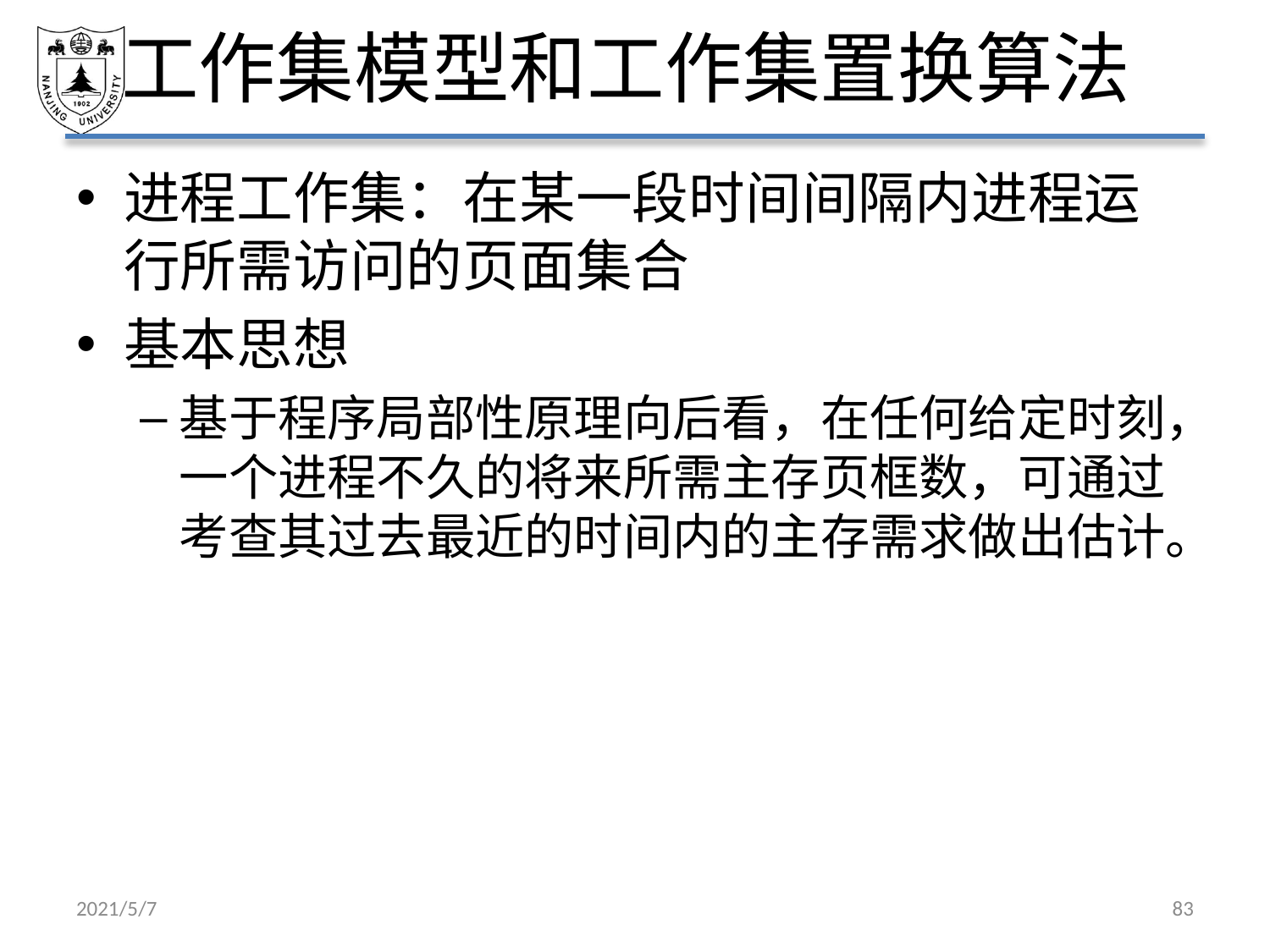

# 工作集模型和工作集置换算法
进程工作集：在某一段时间间隔内进程运行所需访问的页面集合
基本思想
基于程序局部性原理向后看，在任何给定时刻，一个进程不久的将来所需主存页框数，可通过考查其过去最近的时间内的主存需求做出估计。

2021/5/7
83